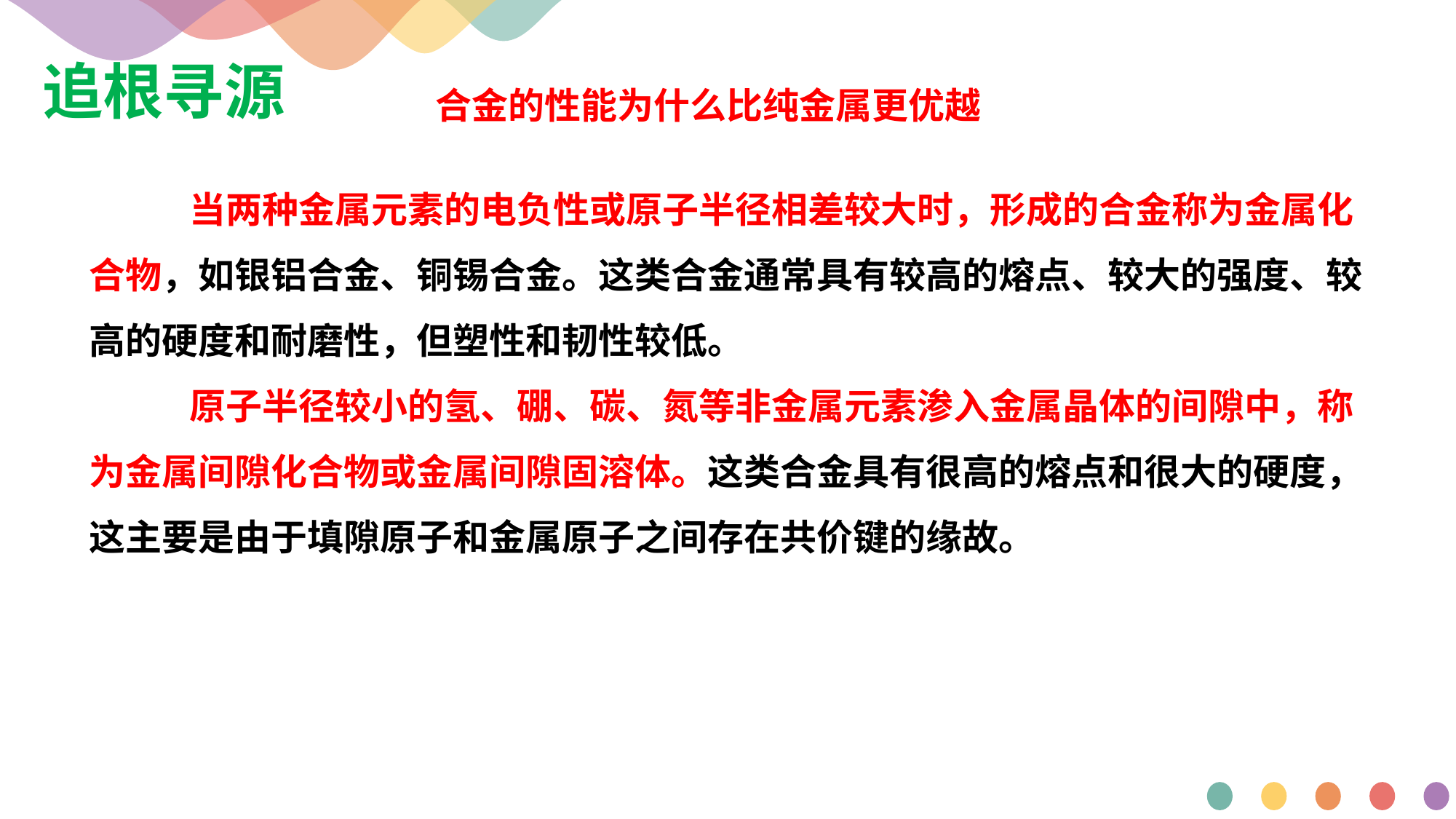

追根寻源
合金的性能为什么比纯金属更优越
         当两种金属元素的电负性或原子半径相差较大时，形成的合金称为金属化合物，如银铝合金、铜锡合金。这类合金通常具有较高的熔点、较大的强度、较高的硬度和耐磨性，但塑性和韧性较低。
         原子半径较小的氢、硼、碳、氮等非金属元素渗入金属晶体的间隙中，称为金属间隙化合物或金属间隙固溶体。这类合金具有很高的熔点和很大的硬度，这主要是由于填隙原子和金属原子之间存在共价键的缘故。